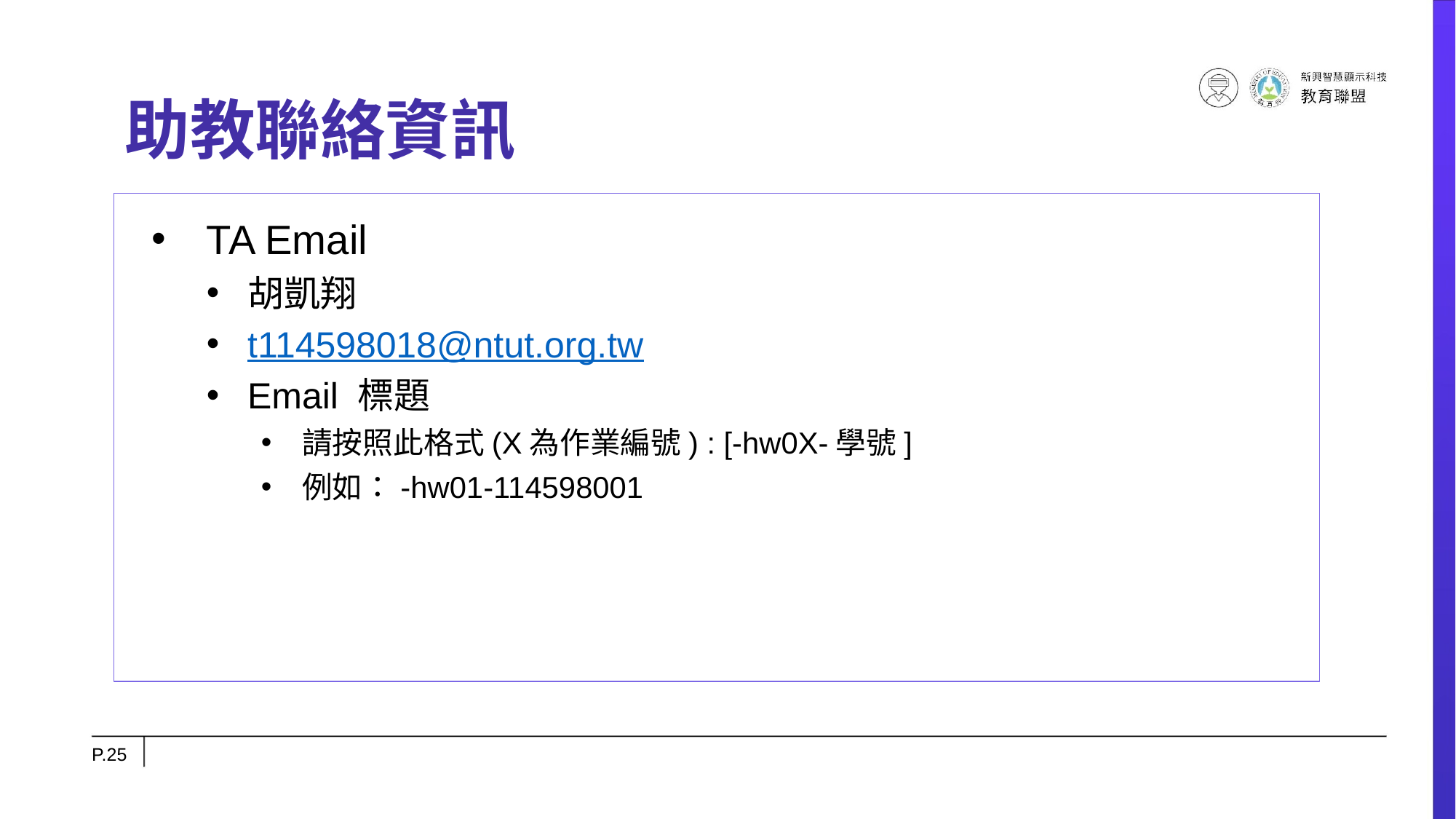

# 助教聯絡資訊
TA Email
胡凱翔
t114598018@ntut.org.tw
Email 標題
請按照此格式(X為作業編號) : [-hw0X-學號]
例如：-hw01-114598001
P.25